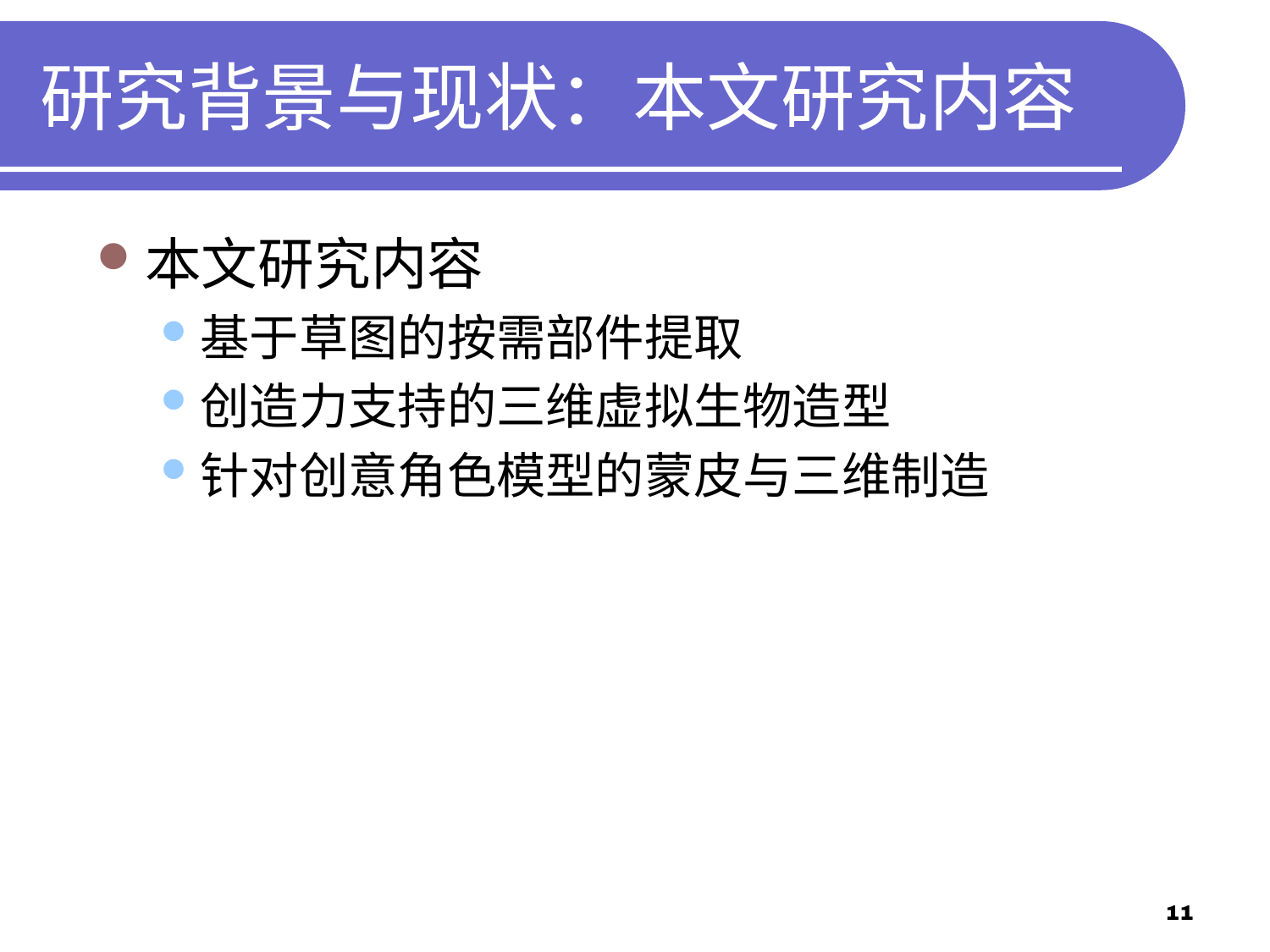

# 研究背景与现状：本文研究内容
本文研究内容
基于草图的按需部件提取
创造力支持的三维虚拟生物造型
针对创意角色模型的蒙皮与三维制造
11